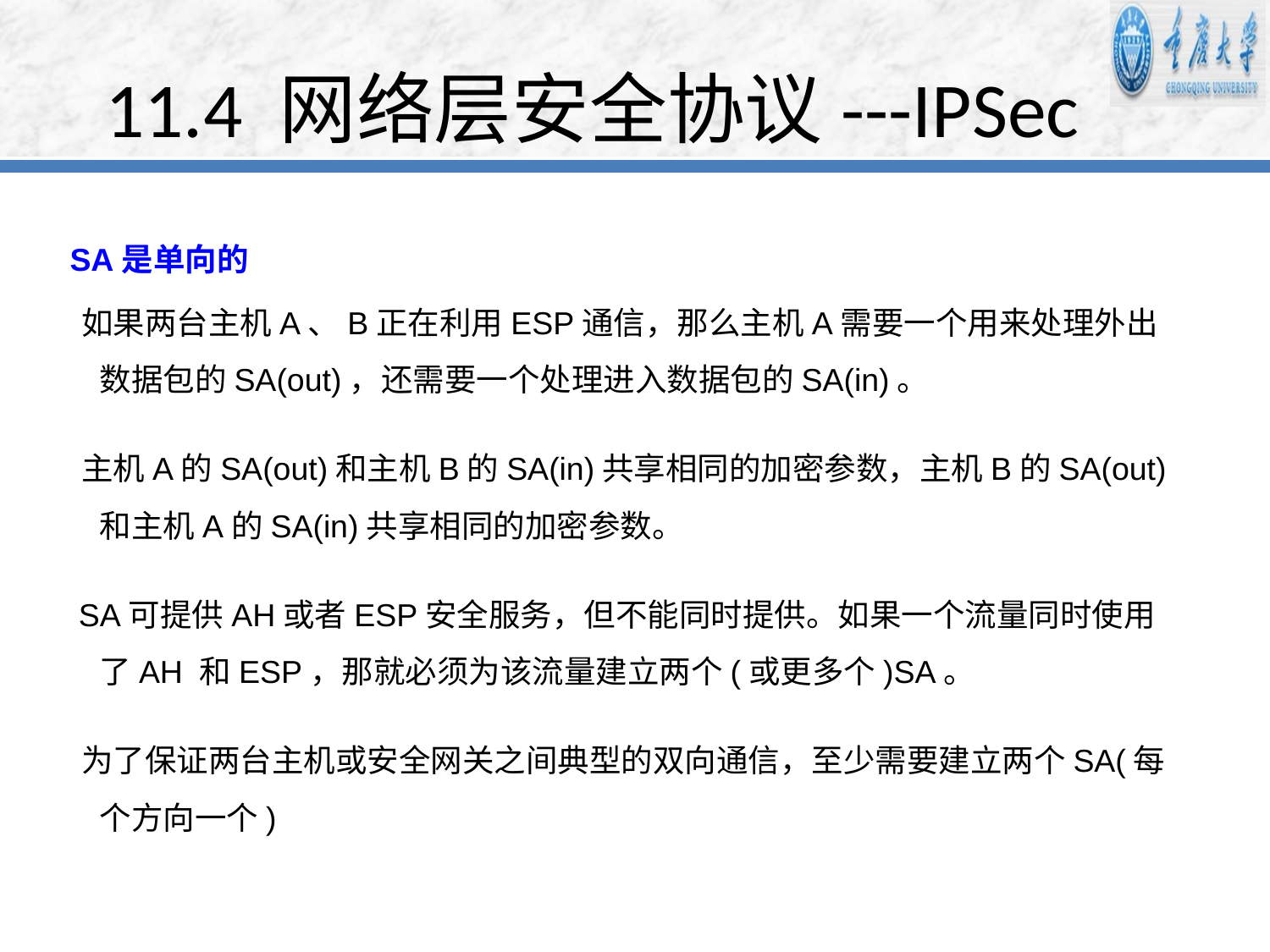

# 11.4 网络层安全协议---IPSec
  SA是单向的
   如果两台主机A、B正在利用ESP通信，那么主机A需要一个用来处理外出数据包的SA(out)，还需要一个处理进入数据包的SA(in)。
   主机A的SA(out)和主机B的SA(in)共享相同的加密参数，主机B的SA(out)和主机A的SA(in)共享相同的加密参数。
   SA可提供AH或者ESP安全服务，但不能同时提供。如果一个流量同时使用了AH 和ESP，那就必须为该流量建立两个(或更多个)SA。
   为了保证两台主机或安全网关之间典型的双向通信，至少需要建立两个SA(每个方向一个)